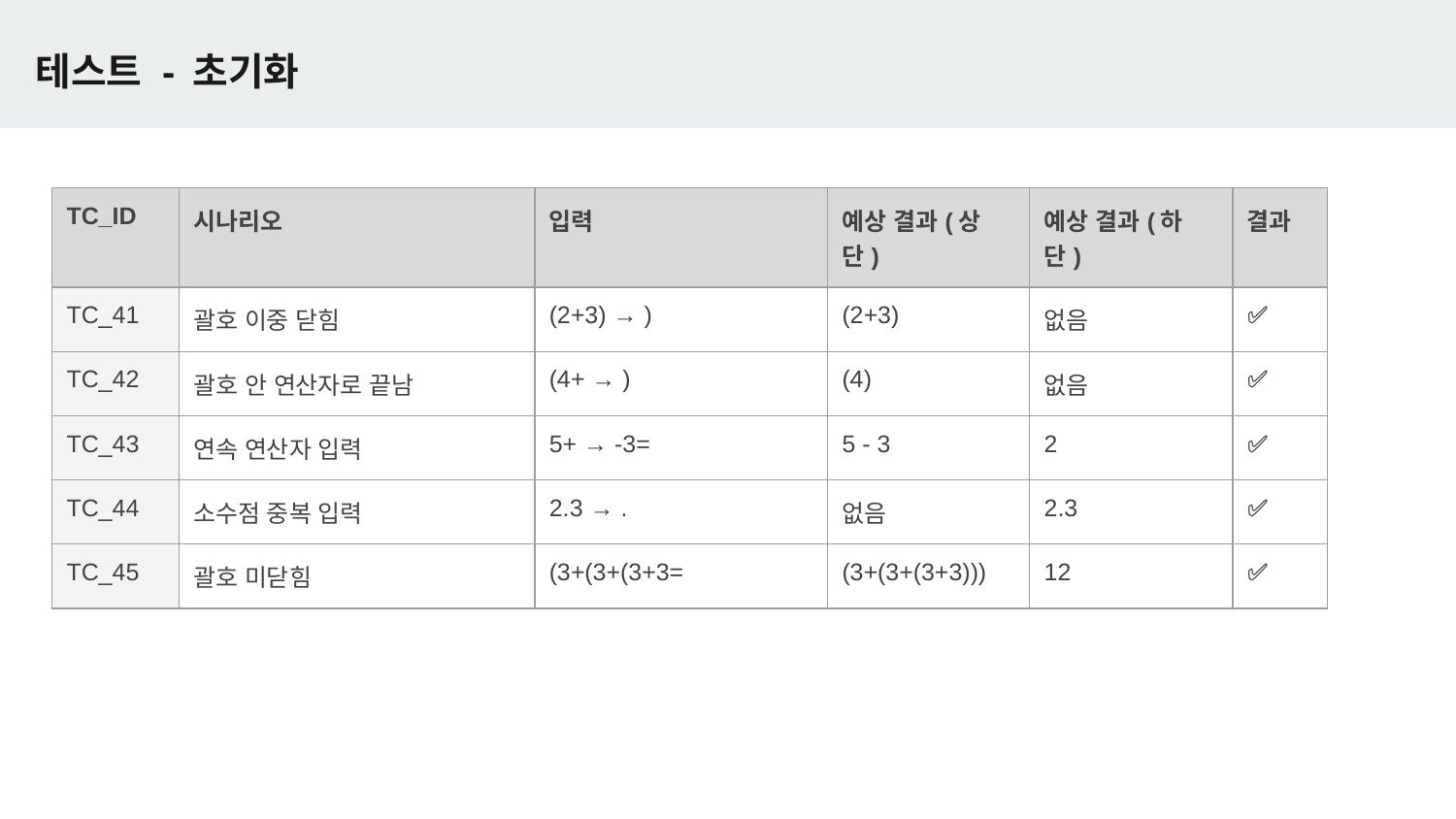

# 테스트 - 초기화
| TC\_ID | 시나리오 | 입력 | 예상 결과(상단) | 예상 결과(하단) | 결과 |
| --- | --- | --- | --- | --- | --- |
| TC\_41 | 괄호 이중 닫힘 | (2+3) → ) | (2+3) | 없음 | ✅ |
| TC\_42 | 괄호 안 연산자로 끝남 | (4+ → ) | (4) | 없음 | ✅ |
| TC\_43 | 연속 연산자 입력 | 5+ → -3= | 5 - 3 | 2 | ✅ |
| TC\_44 | 소수점 중복 입력 | 2.3 → . | 없음 | 2.3 | ✅ |
| TC\_45 | 괄호 미닫힘 | (3+(3+(3+3= | (3+(3+(3+3))) | 12 | ✅ |